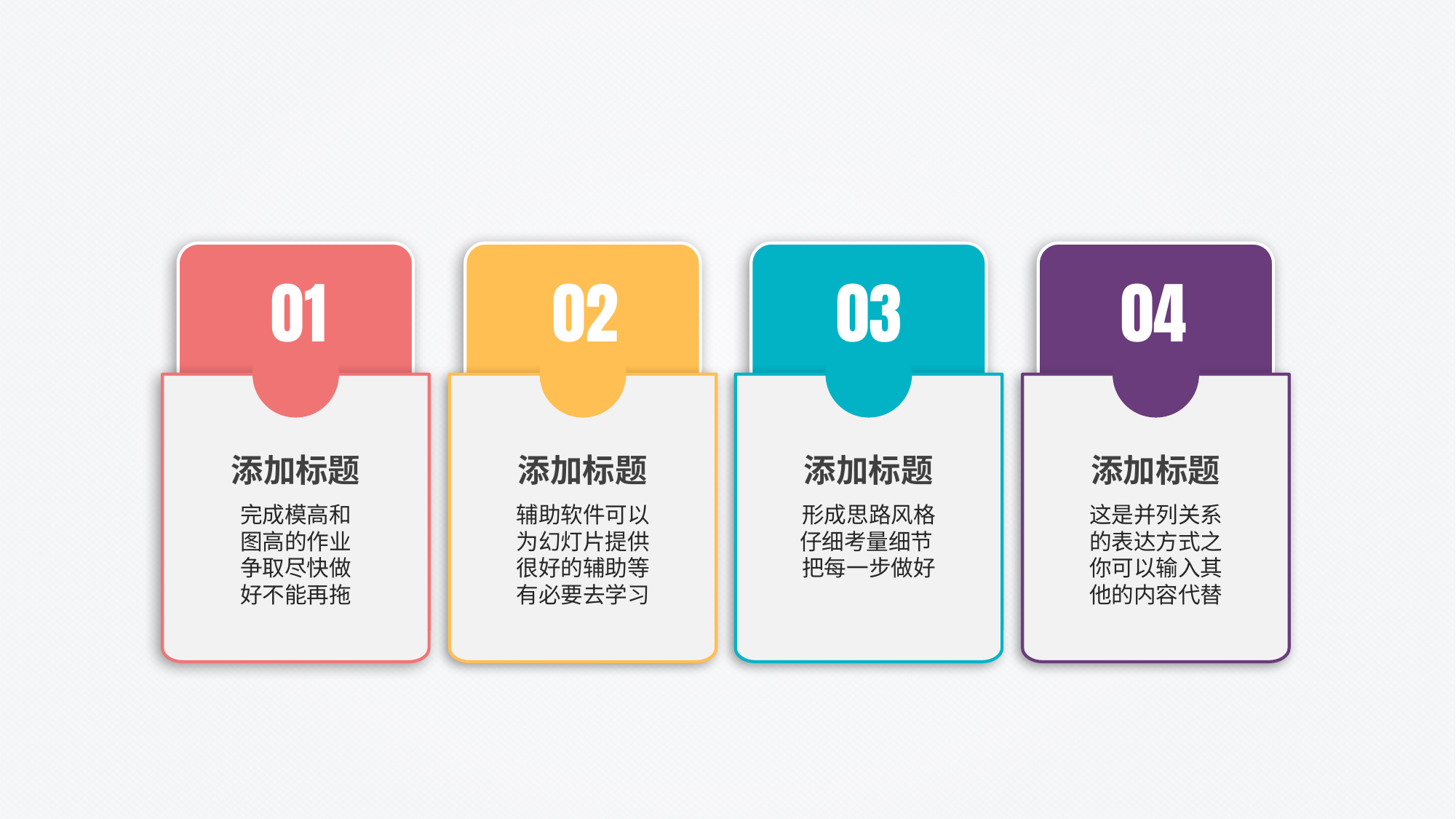

01

添加标题
完成模高和
图高的作业
争取尽快做
好不能再拖

02

添加标题
辅助软件可以
为幻灯片提供
很好的辅助等
有必要去学习

03

添加标题
形成思路风格
仔细考量细节
把每一步做好

04

添加标题
这是并列关系
的表达方式之
你可以输入其
他的内容代替